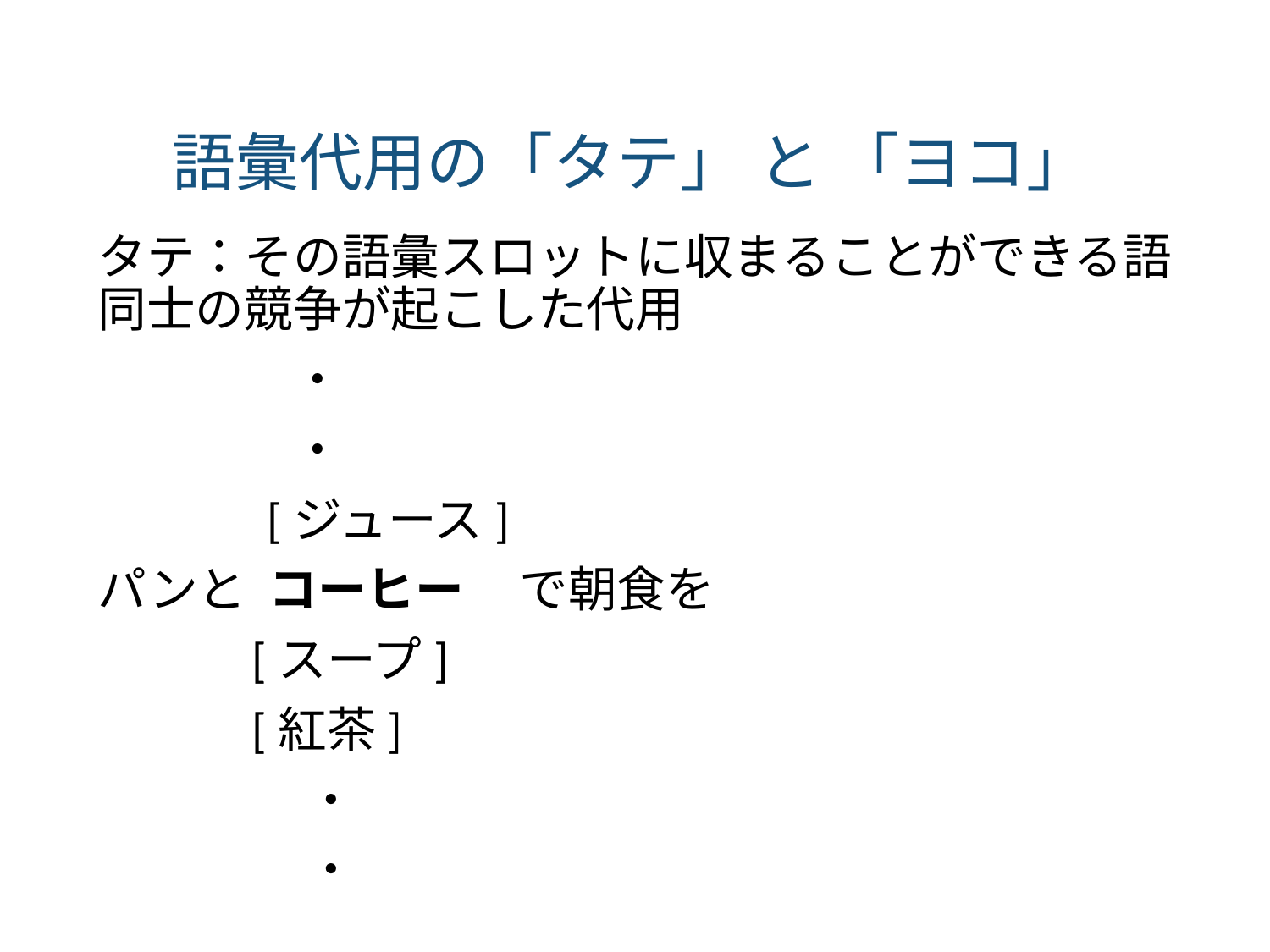

# 語彙代用の「タテ」 と 「ヨコ」
タテ：その語彙スロットに収まることができる語同士の競争が起こした代用
　　　　・
　　　　・
　　　 [ジュース]
パンと  コーヒー     で朝食を
              [スープ]
              [紅茶]
                  ・
                  ・